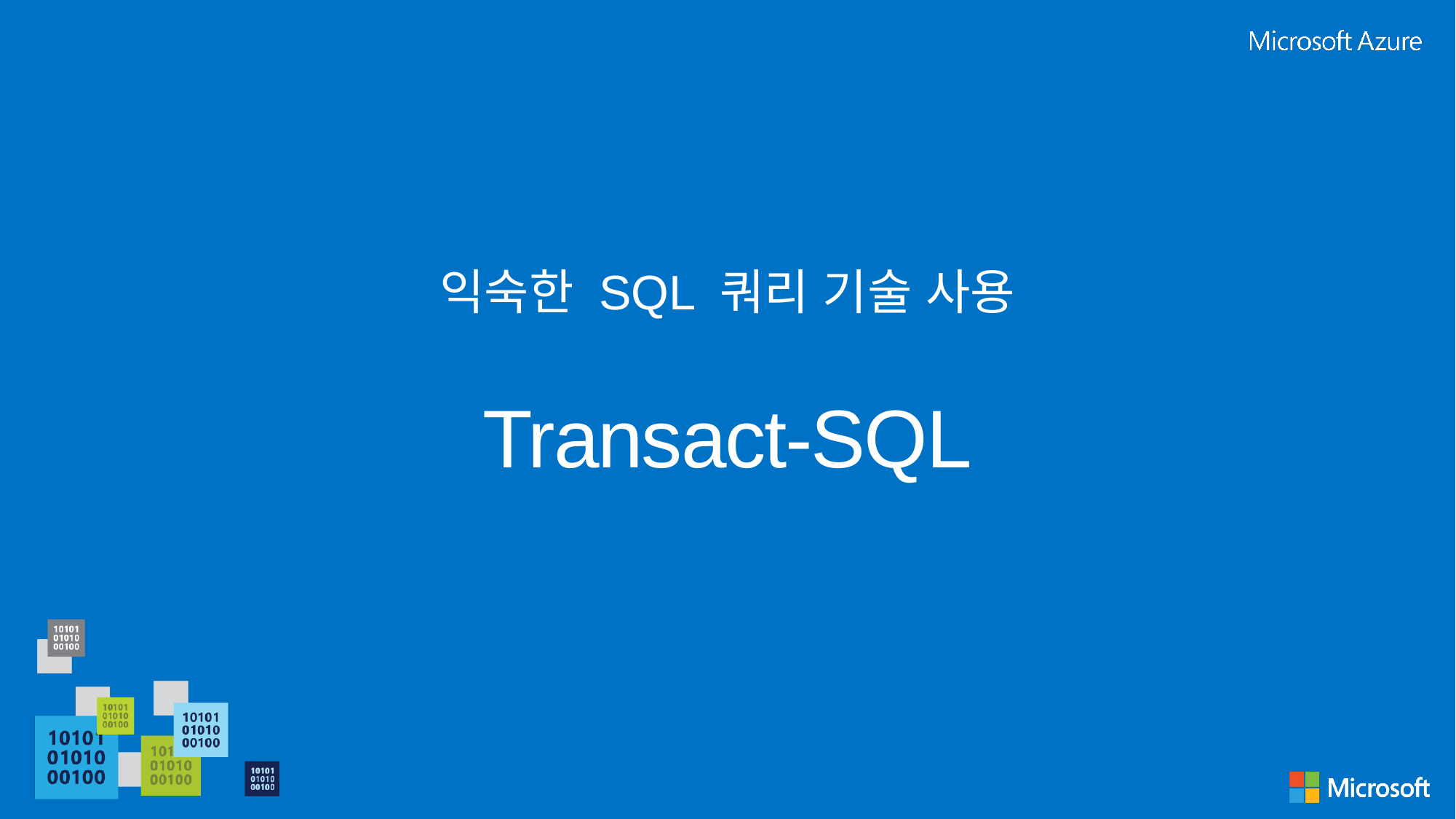

# 익숙한 SQL 쿼리 기술 사용
Transact-SQL